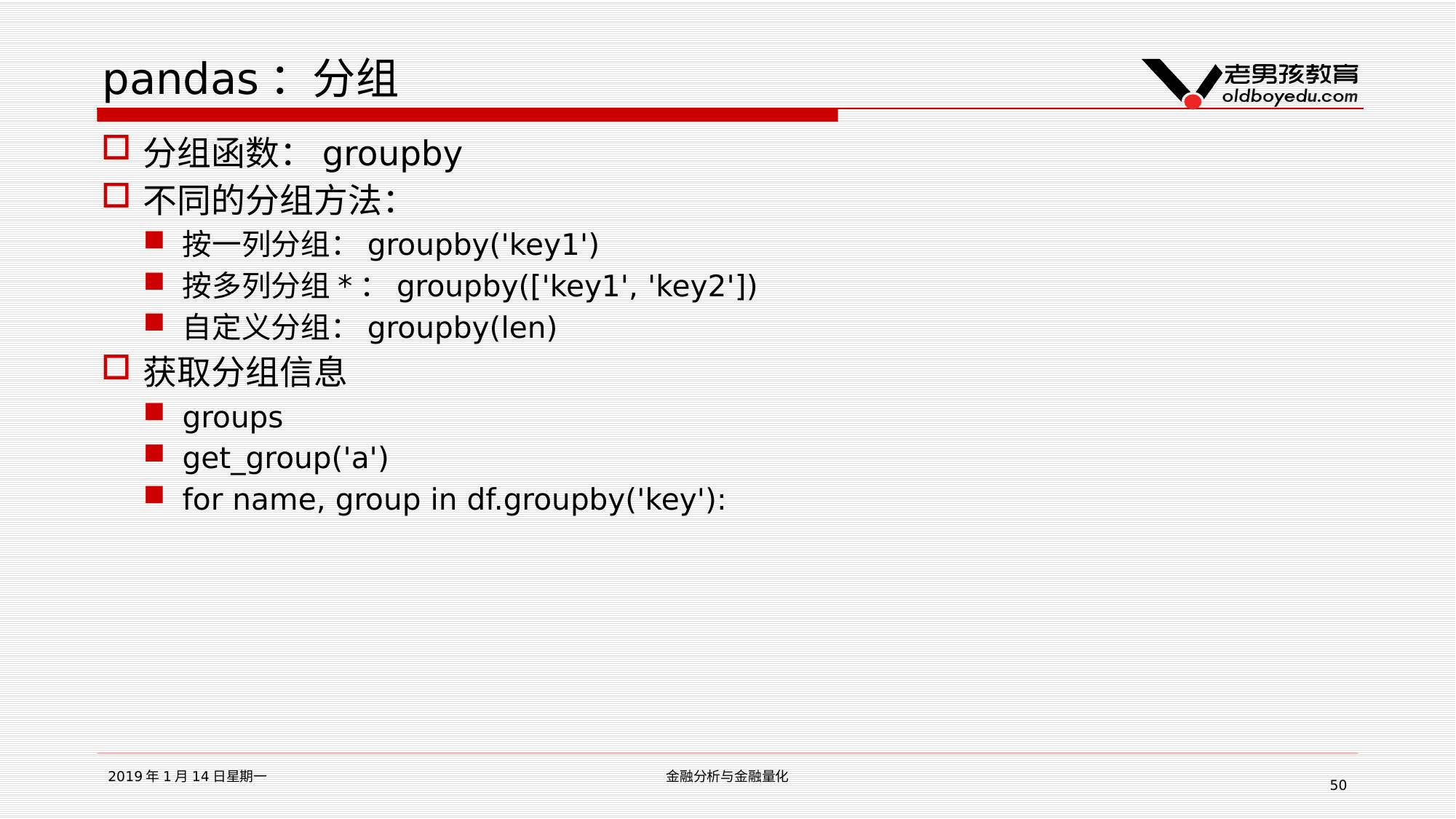

# pandas：分组
分组函数：groupby
不同的分组方法：
按一列分组：groupby('key1')
按多列分组*：groupby(['key1', 'key2'])
自定义分组：groupby(len)
获取分组信息
groups
get_group('a')
for name, group in df.groupby('key'):

2019年1月14日星期一
金融分析与金融量化
50